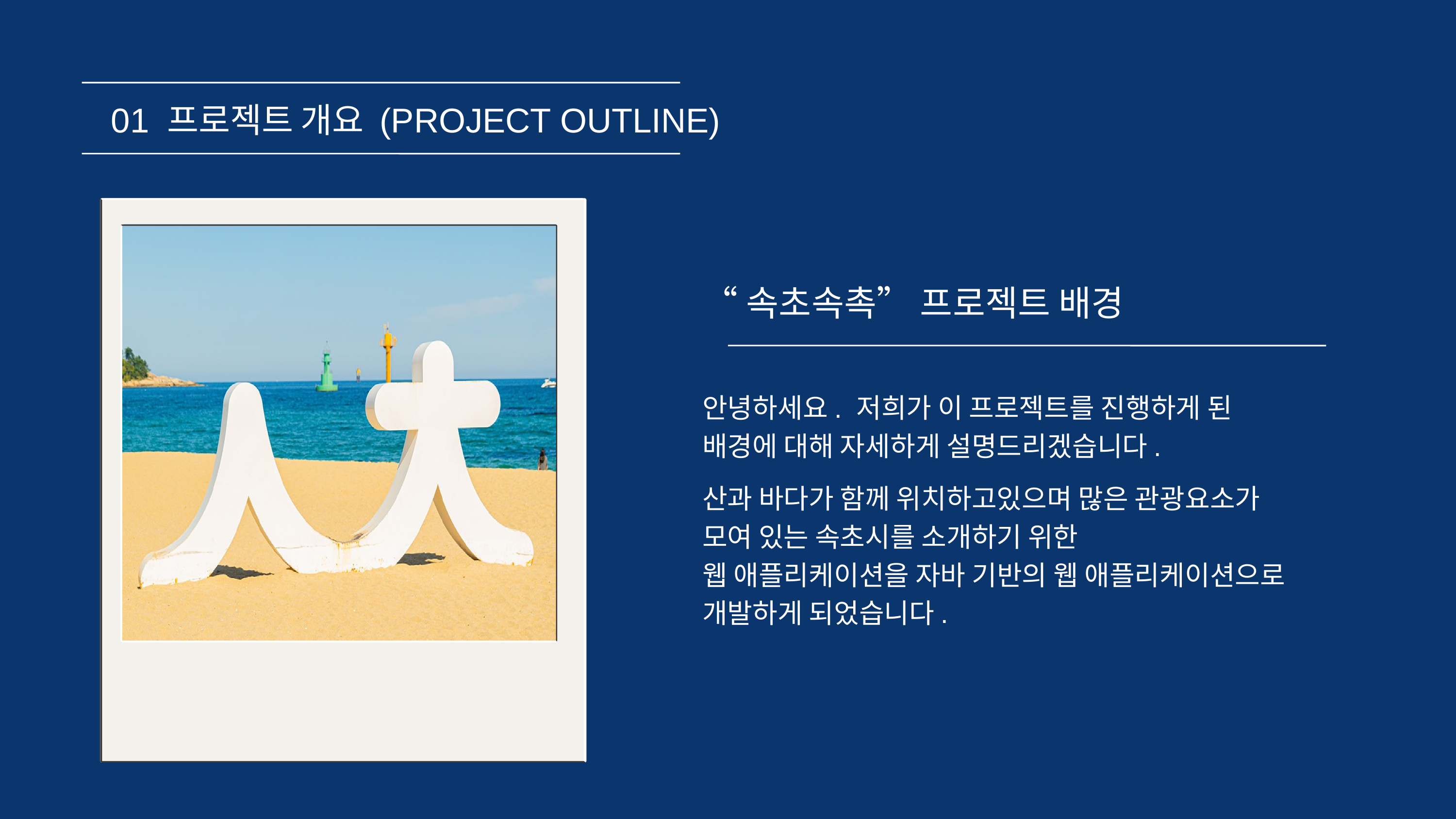

01 프로젝트 개요 (PROJECT OUTLINE)

“속초속촉” 프로젝트 배경

안녕하세요. 저희가 이 프로젝트를 진행하게 된
배경에 대해 자세하게 설명드리겠습니다.
산과 바다가 함께 위치하고있으며 많은 관광요소가 모여 있는 속초시를 소개하기 위한
웹 애플리케이션을 자바 기반의 웹 애플리케이션으로 개발하게 되었습니다.